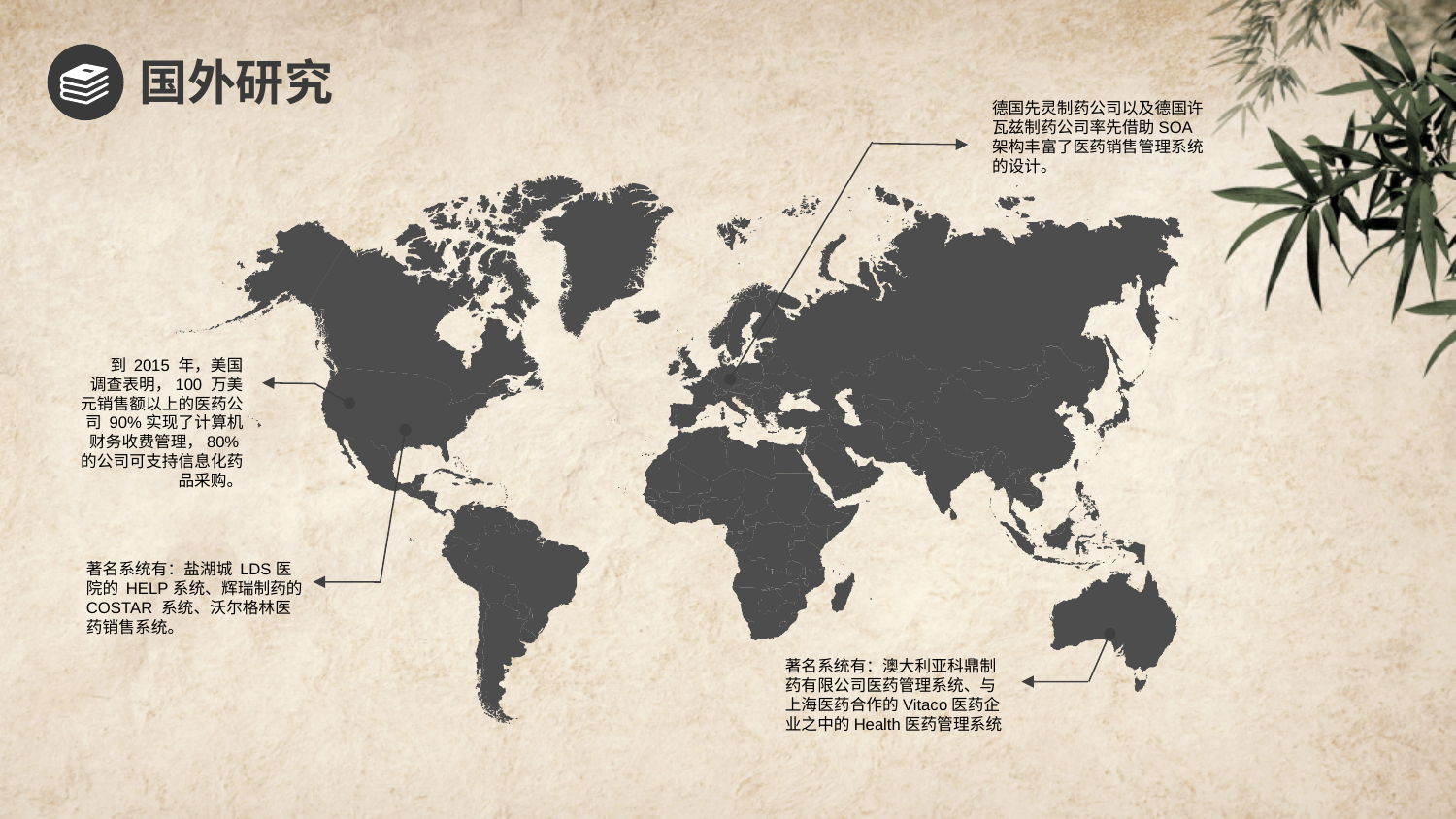

国外研究

德国先灵制药公司以及德国许瓦兹制药公司率先借助SOA架构丰富了医药销售管理系统的设计。

      到 2015 年，美国调查表明，100 万美元销售额以上的医药公司 90%实现了计算机财务收费管理，80%的公司可支持信息化药品采购。
著名系统有：盐湖城 LDS医院的 HELP系统、辉瑞制药的 COSTAR 系统、沃尔格林医药销售系统。

著名系统有：澳大利亚科鼎制药有限公司医药管理系统、与上海医药合作的Vitaco医药企业之中的Health医药管理系统